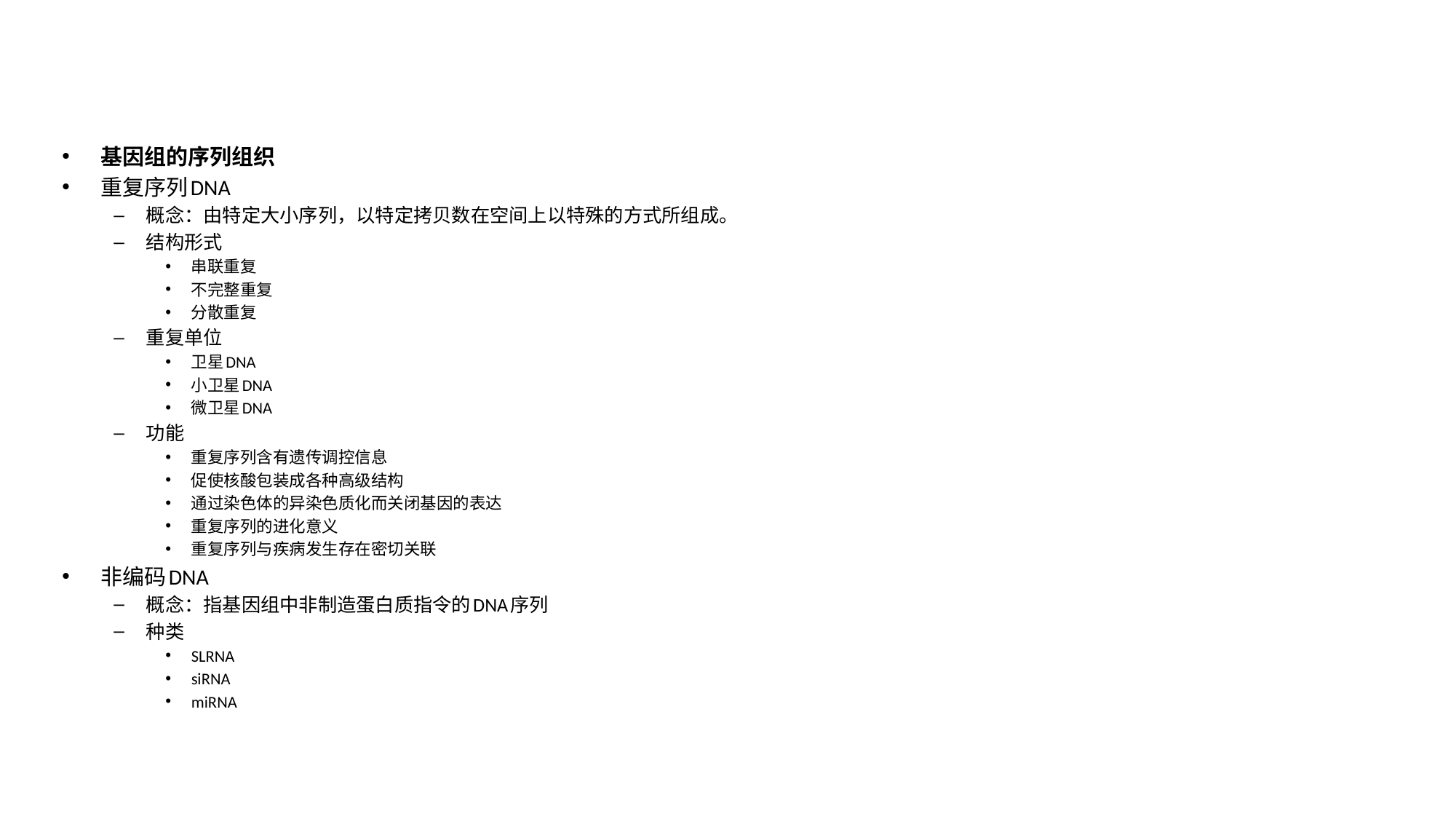

基因组的序列组织
重复序列DNA
概念：由特定大小序列，以特定拷贝数在空间上以特殊的方式所组成。
结构形式
串联重复
不完整重复
分散重复
重复单位
卫星DNA
小卫星DNA
微卫星DNA
功能
重复序列含有遗传调控信息
促使核酸包装成各种高级结构
通过染色体的异染色质化而关闭基因的表达
重复序列的进化意义
重复序列与疾病发生存在密切关联
非编码DNA
概念：指基因组中非制造蛋白质指令的DNA序列
种类
SLRNA
siRNA
miRNA